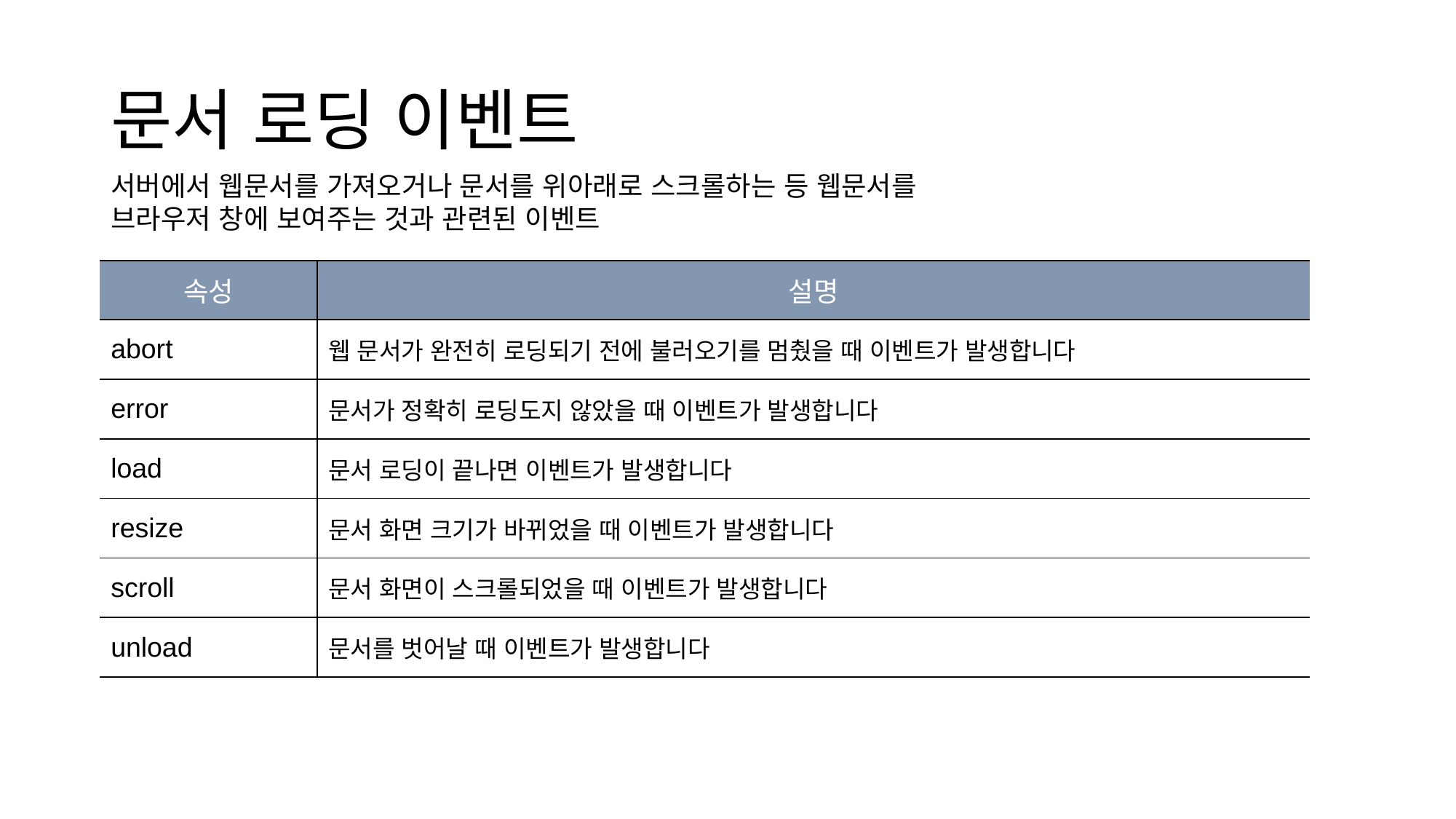

# 문서 로딩 이벤트
서버에서 웹문서를 가져오거나 문서를 위아래로 스크롤하는 등 웹문서를 브라우저 창에 보여주는 것과 관련된 이벤트
| 속성 | 설명 |
| --- | --- |
| abort | 웹 문서가 완전히 로딩되기 전에 불러오기를 멈췄을 때 이벤트가 발생합니다 |
| error | 문서가 정확히 로딩도지 않았을 때 이벤트가 발생합니다 |
| load | 문서 로딩이 끝나면 이벤트가 발생합니다 |
| resize | 문서 화면 크기가 바뀌었을 때 이벤트가 발생합니다 |
| scroll | 문서 화면이 스크롤되었을 때 이벤트가 발생합니다 |
| unload | 문서를 벗어날 때 이벤트가 발생합니다 |